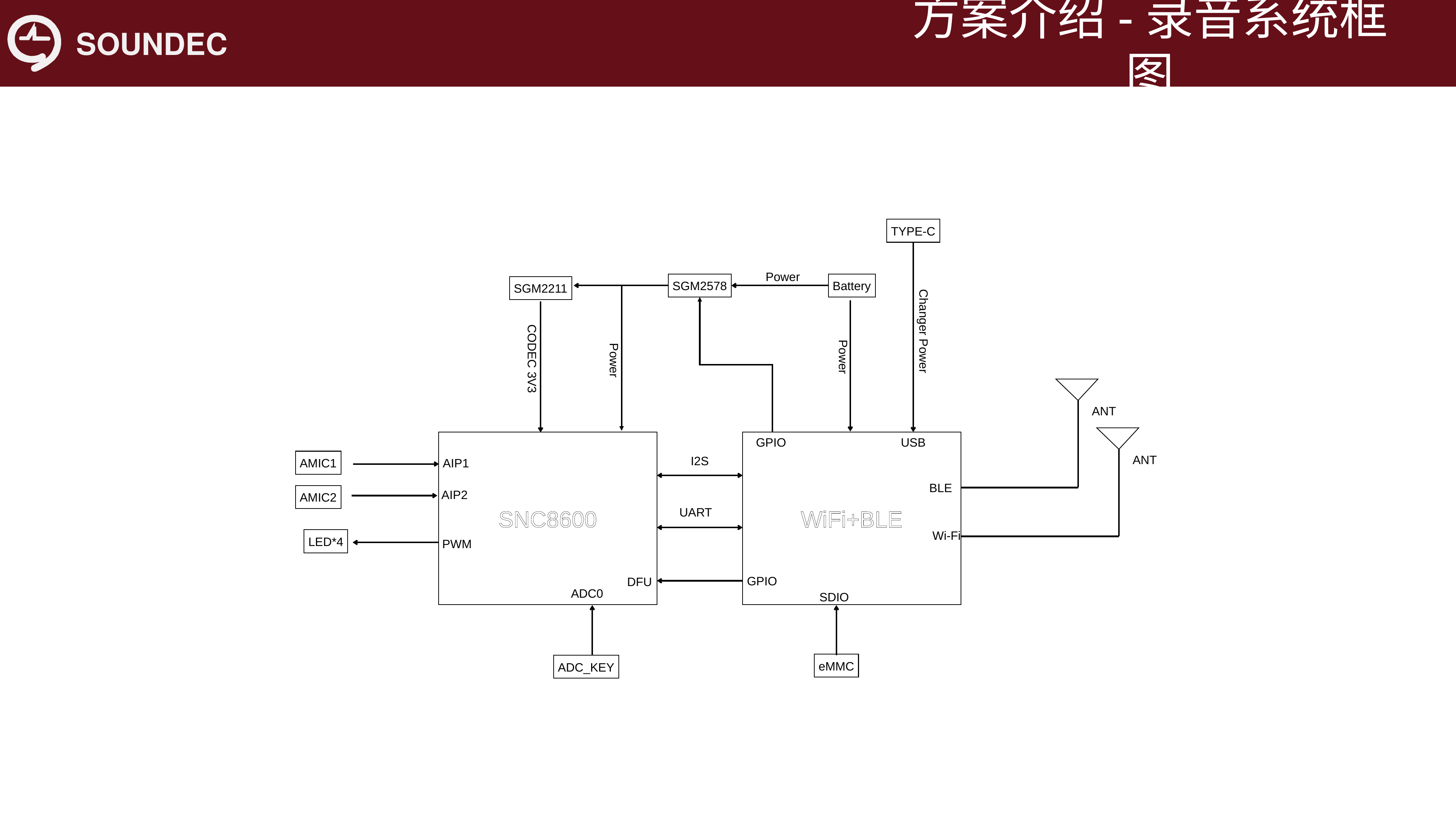

方案介绍-录音系统框图
TYPE-C
Power
SGM2578
Battery
SGM2211
Changer Power
Power
CODEC 3V3
Power

ANT

GPIO
USB
SNC8600
WiFi+BLE
ANT
I2S
AMIC1
AIP1
BLE
AIP2
AMIC2
UART
Wi-Fi
LED*4
PWM
GPIO
DFU
ADC0
SDIO
eMMC
ADC_KEY